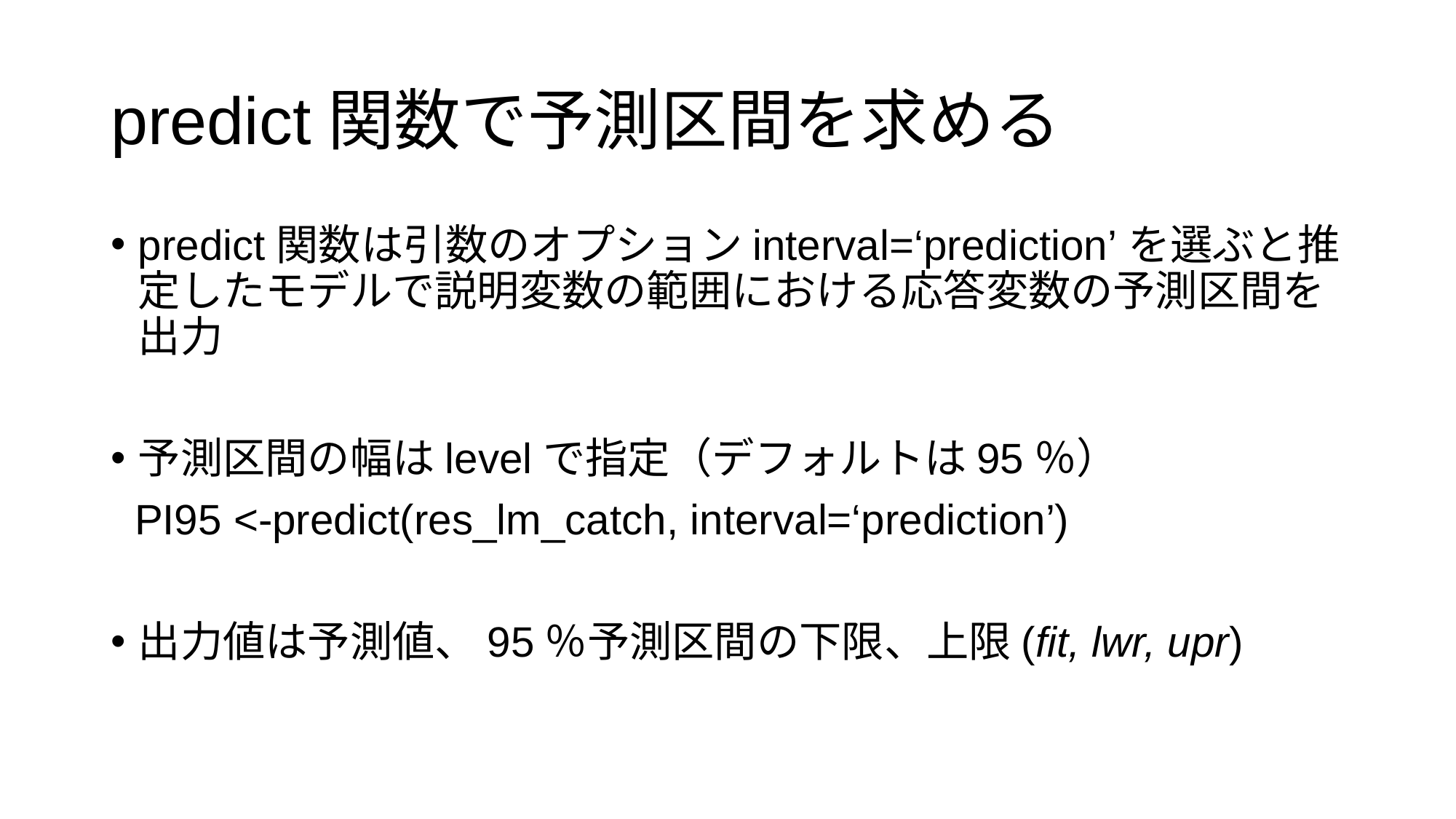

# predict関数で予測区間を求める
predict関数は引数のオプションinterval=‘prediction’を選ぶと推定したモデルで説明変数の範囲における応答変数の予測区間を出力

予測区間の幅はlevelで指定（デフォルトは95％）
  PI95 <-predict(res_lm_catch, interval=‘prediction’)

出力値は予測値、95％予測区間の下限、上限(fit, lwr, upr)